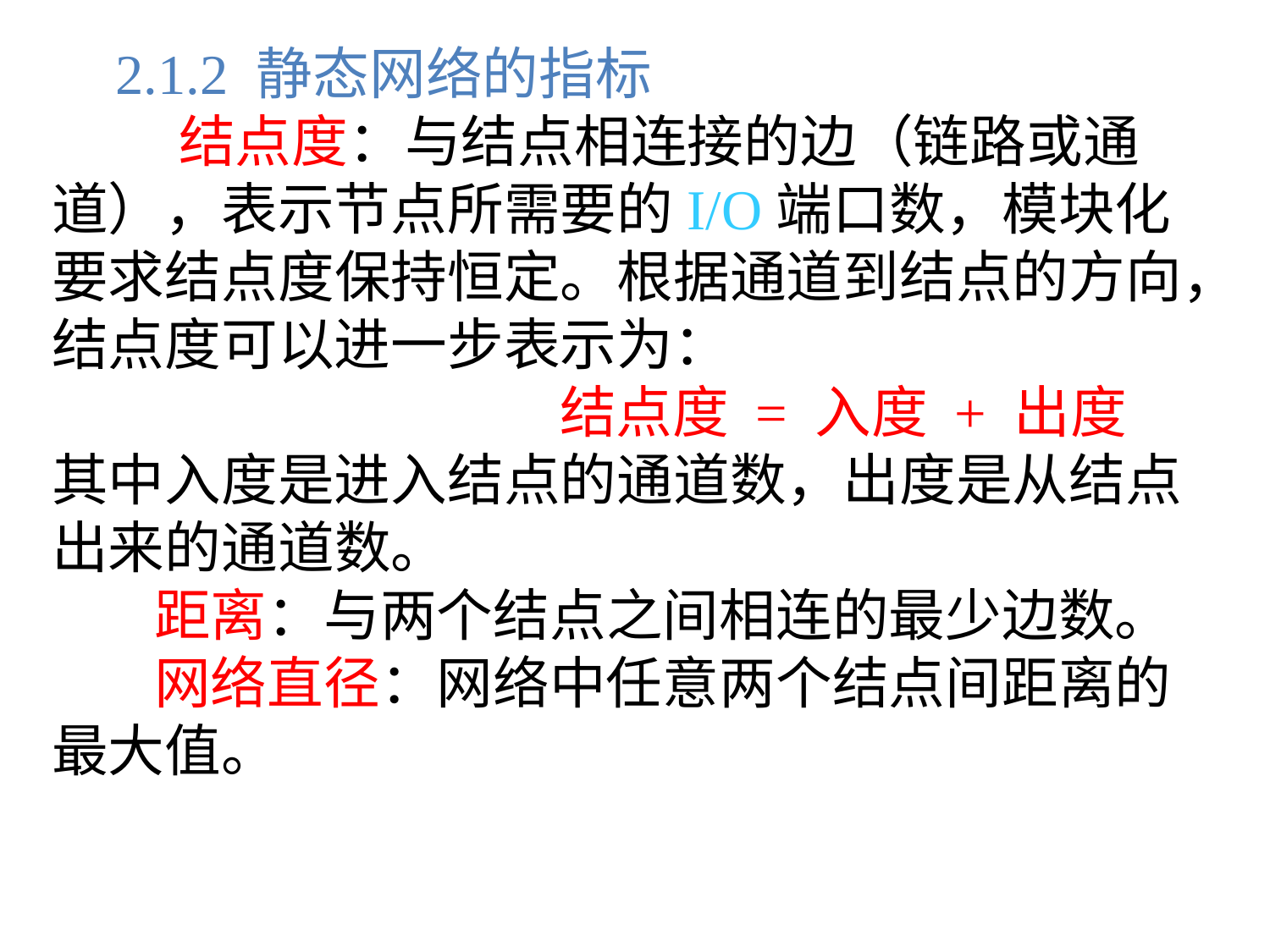

2.1.2 静态网络的指标
	结点度：与结点相连接的边（链路或通道），表示节点所需要的I/O端口数，模块化要求结点度保持恒定。根据通道到结点的方向，结点度可以进一步表示为：
				结点度 = 入度 + 出度
其中入度是进入结点的通道数，出度是从结点出来的通道数。
       距离：与两个结点之间相连的最少边数。
       网络直径：网络中任意两个结点间距离的最大值。